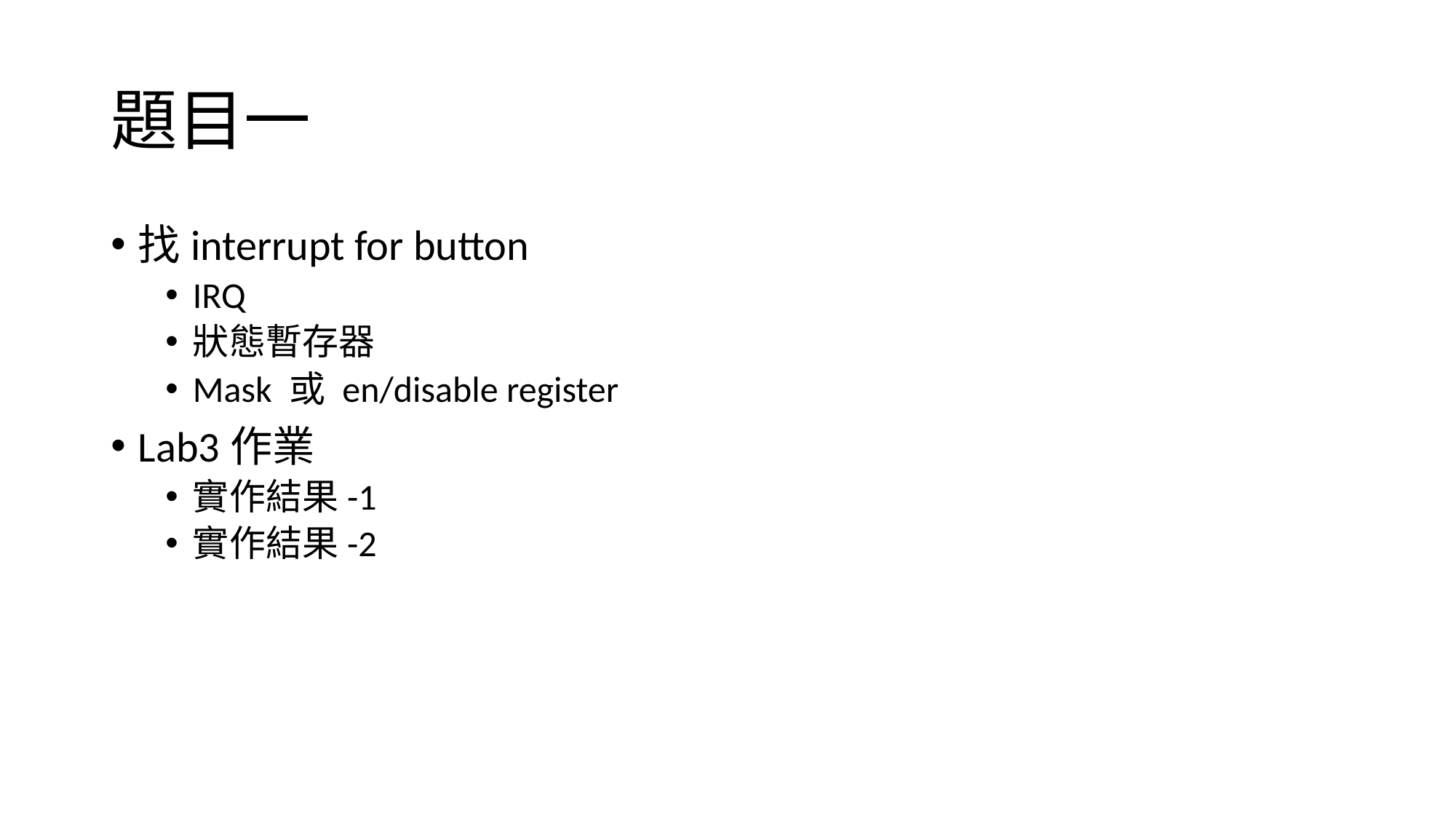

# 題目一
找interrupt for button
IRQ
狀態暫存器
Mask 或 en/disable register
Lab3作業
實作結果-1
實作結果-2